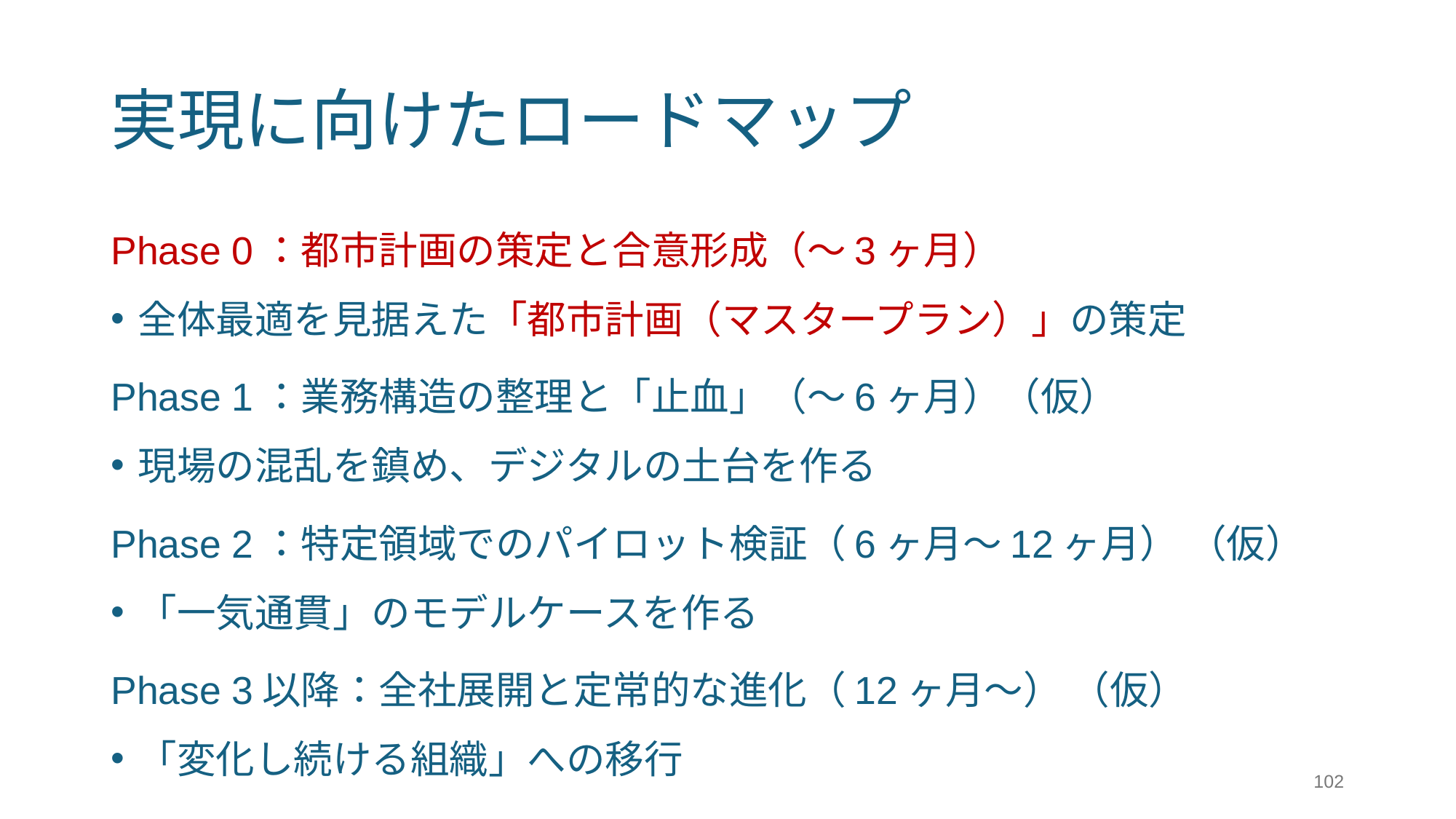

# 実現に向けたロードマップ
Phase 0：都市計画の策定と合意形成（～3ヶ月）
全体最適を見据えた「都市計画（マスタープラン）」の策定
Phase 1：業務構造の整理と「止血」（～6ヶ月）（仮）
現場の混乱を鎮め、デジタルの土台を作る
Phase 2：特定領域でのパイロット検証（6ヶ月～12ヶ月） （仮）
「一気通貫」のモデルケースを作る
Phase 3以降：全社展開と定常的な進化（12ヶ月～） （仮）
「変化し続ける組織」への移行
102